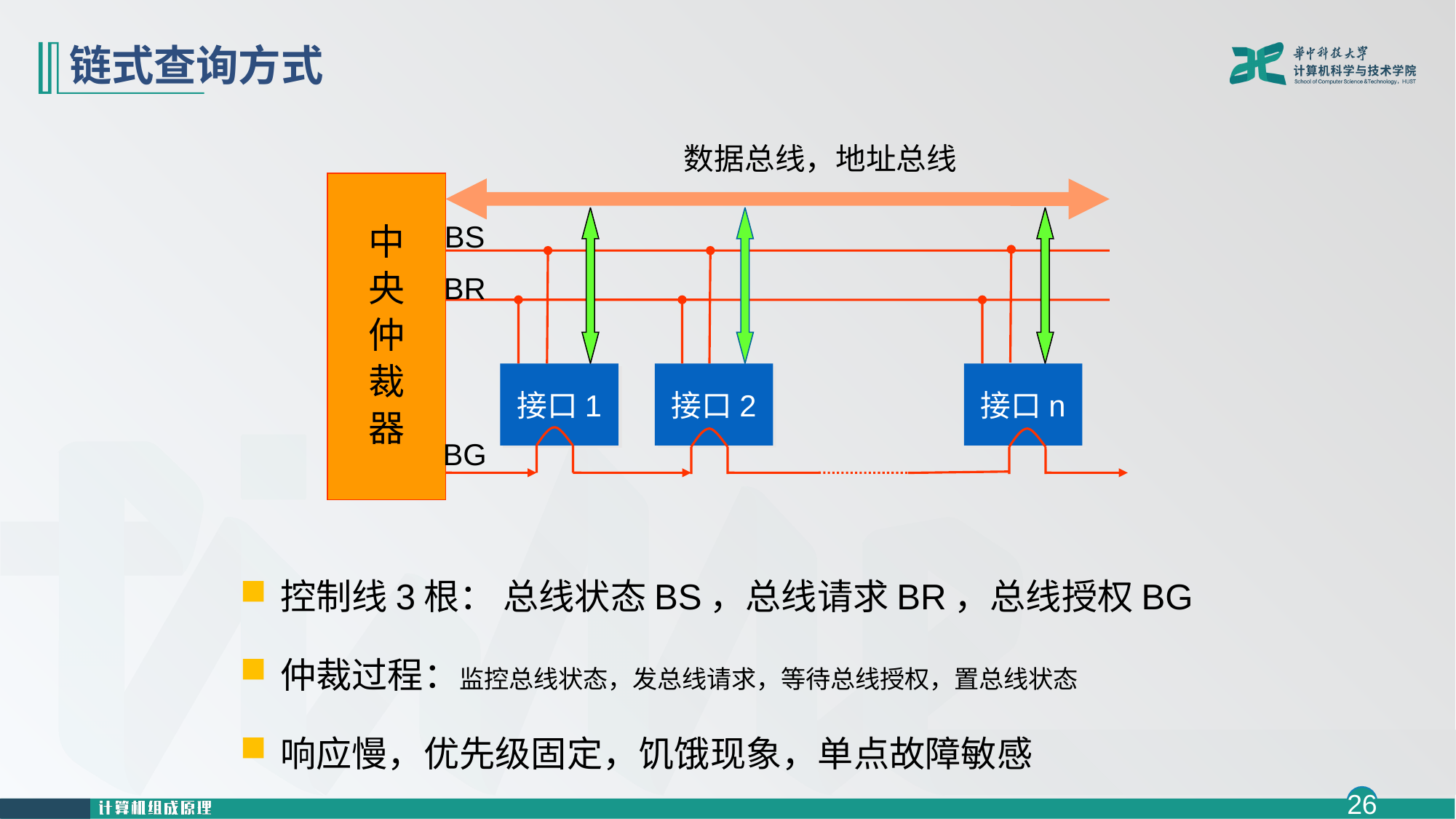

# 链式查询方式
数据总线，地址总线
中
央
仲
裁
器

 BS

 BR

接口1

接口2

接口n
 BG

控制线3根： 总线状态BS，总线请求BR，总线授权BG
仲裁过程：监控总线状态，发总线请求，等待总线授权，置总线状态
响应慢，优先级固定，饥饿现象，单点故障敏感